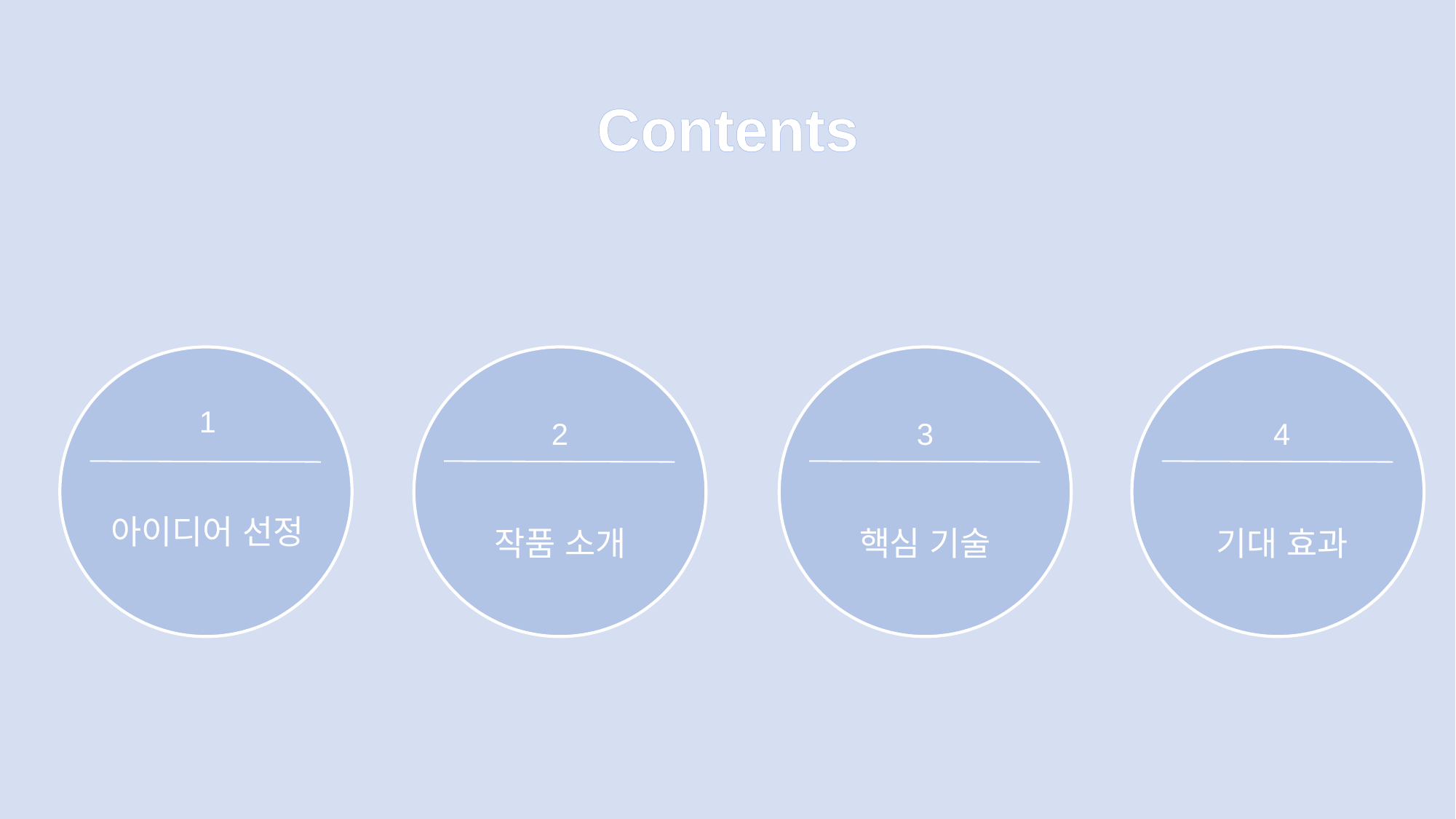

Contents

1
2
3
4
아이디어 선정
작품 소개
핵심 기술
기대 효과